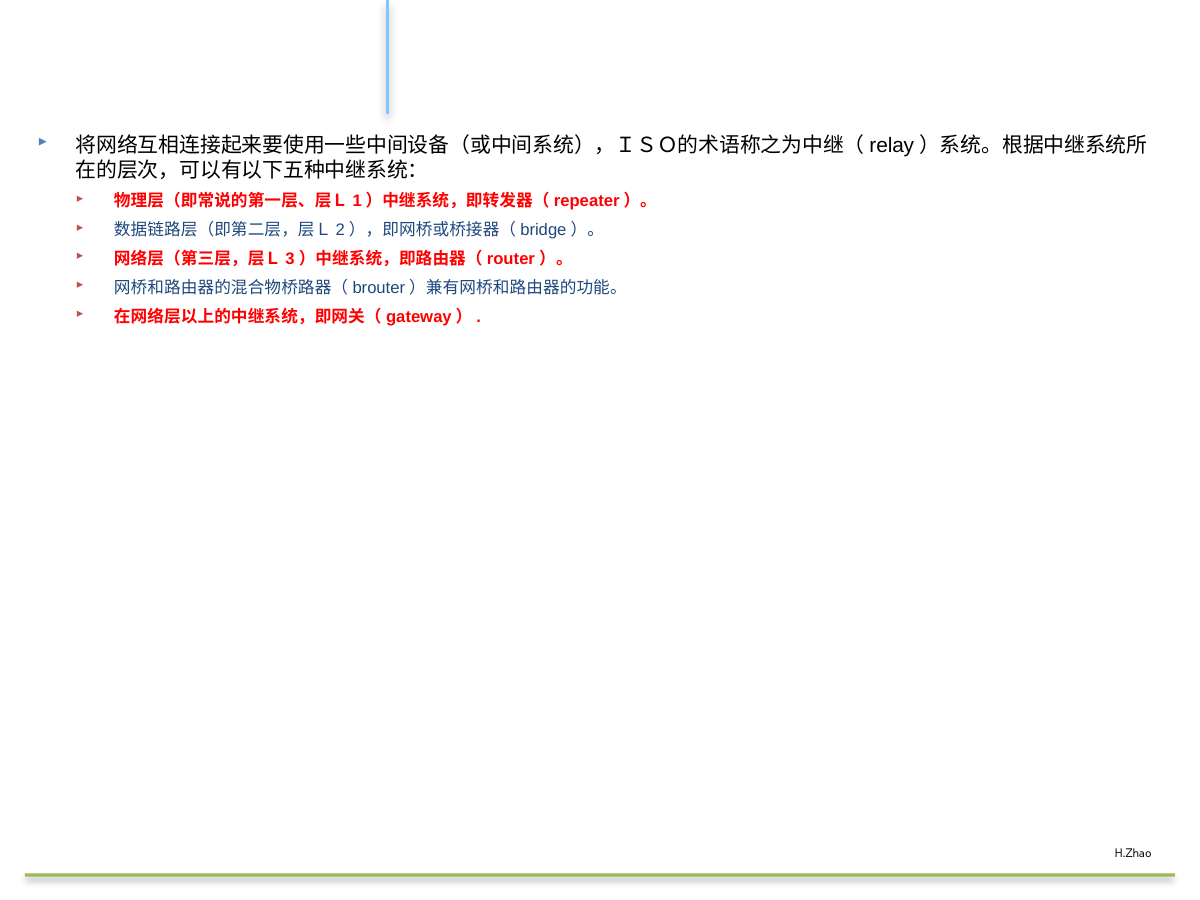

#

将网络互相连接起来要使用一些中间设备（或中间系统），ＩＳＯ的术语称之为中继（relay）系统。根据中继系统所在的层次，可以有以下五种中继系统：
物理层（即常说的第一层、层Ｌ1）中继系统，即转发器（repeater）。
数据链路层（即第二层，层Ｌ2），即网桥或桥接器（bridge）。
网络层（第三层，层Ｌ3）中继系统，即路由器（router）。
网桥和路由器的混合物桥路器（brouter）兼有网桥和路由器的功能。
在网络层以上的中继系统，即网关（gateway）.